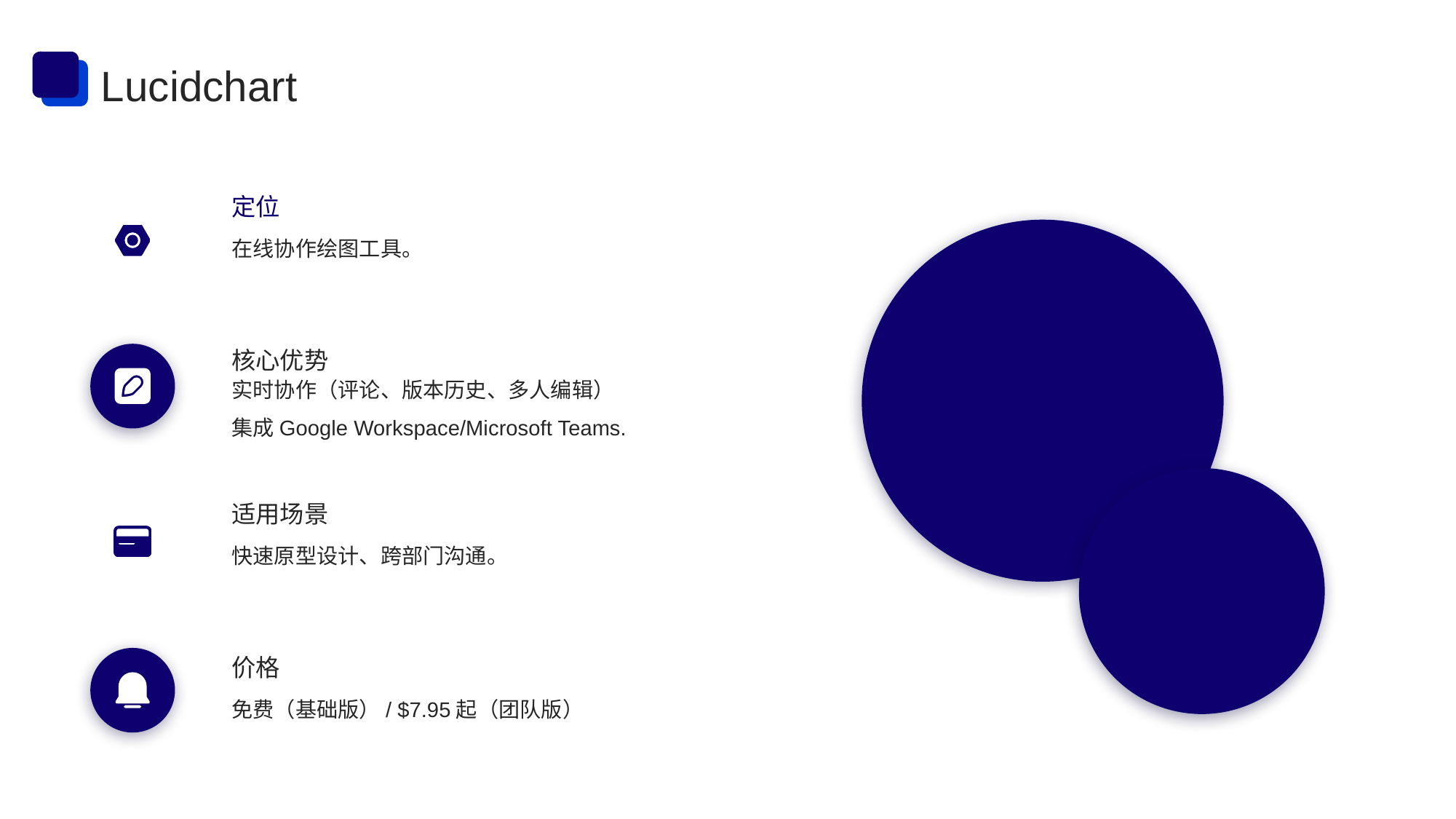

Lucidchart

定位

在线协作绘图工具。

核心优势

实时协作（评论、版本历史、多人编辑）
集成Google Workspace/Microsoft Teams.

适用场景

快速原型设计、跨部门沟通。
价格

免费（基础版）/ $7.95起（团队版）